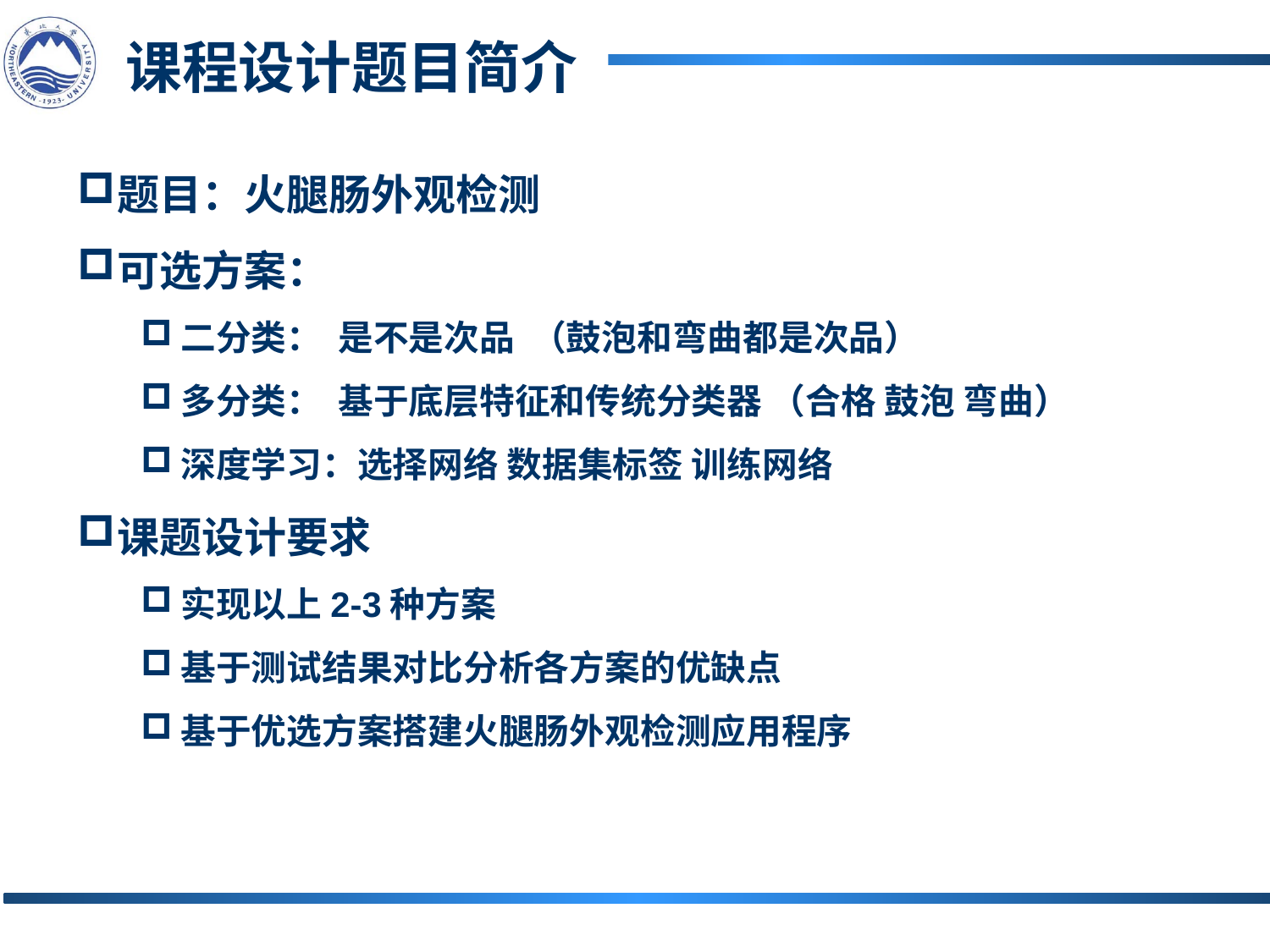

课程设计题目简介
题目：火腿肠外观检测
可选方案：
二分类：  是不是次品  （鼓泡和弯曲都是次品）
多分类：  基于底层特征和传统分类器 （合格 鼓泡 弯曲）
深度学习：选择网络 数据集标签 训练网络
课题设计要求
实现以上2-3种方案
基于测试结果对比分析各方案的优缺点
基于优选方案搭建火腿肠外观检测应用程序